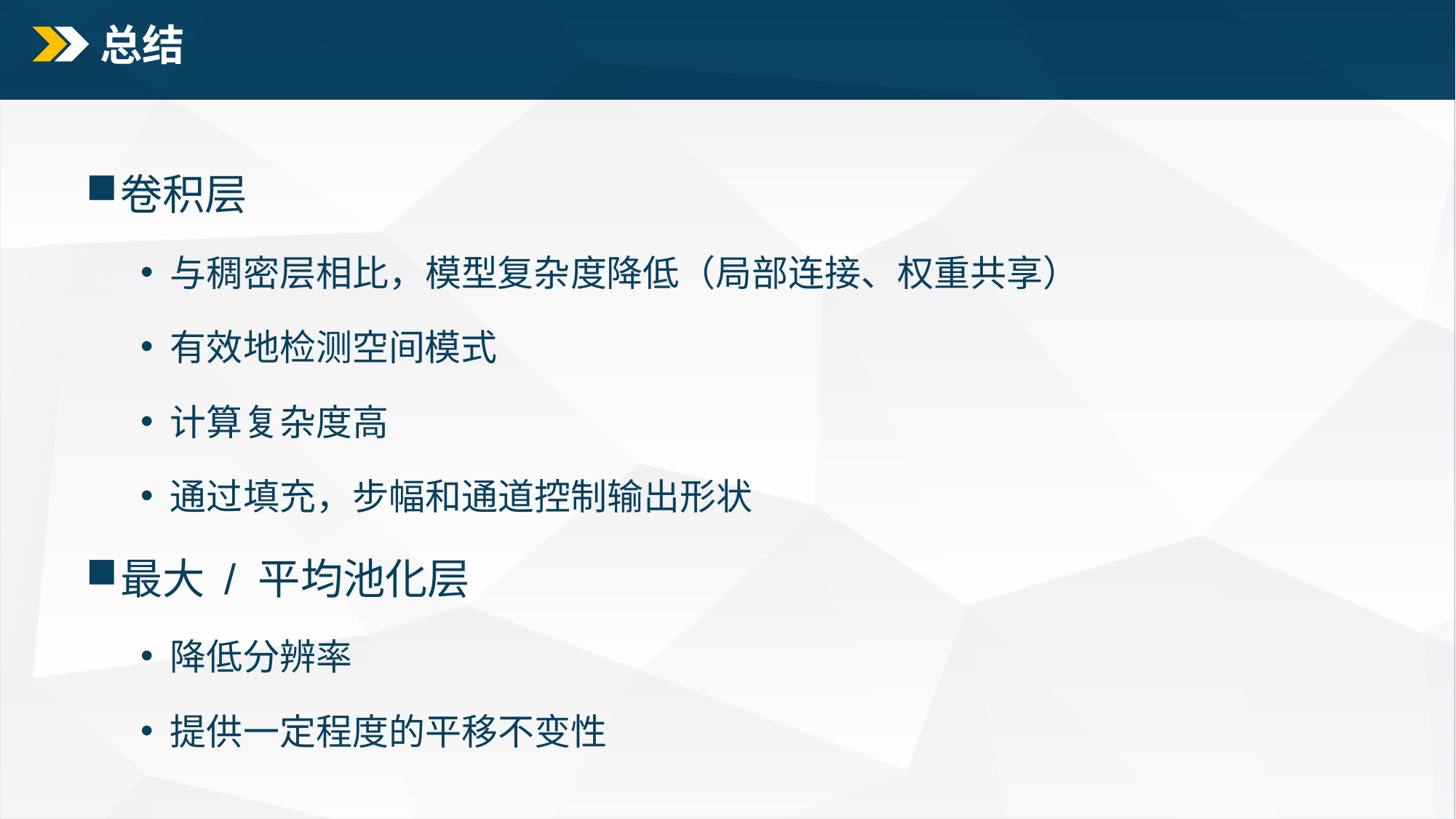

# 总结
卷积层
 与稠密层相比，模型复杂度降低（局部连接、权重共享）
 有效地检测空间模式
 计算复杂度高
 通过填充，步幅和通道控制输出形状
最大 / 平均池化层
 降低分辨率
 提供一定程度的平移不变性